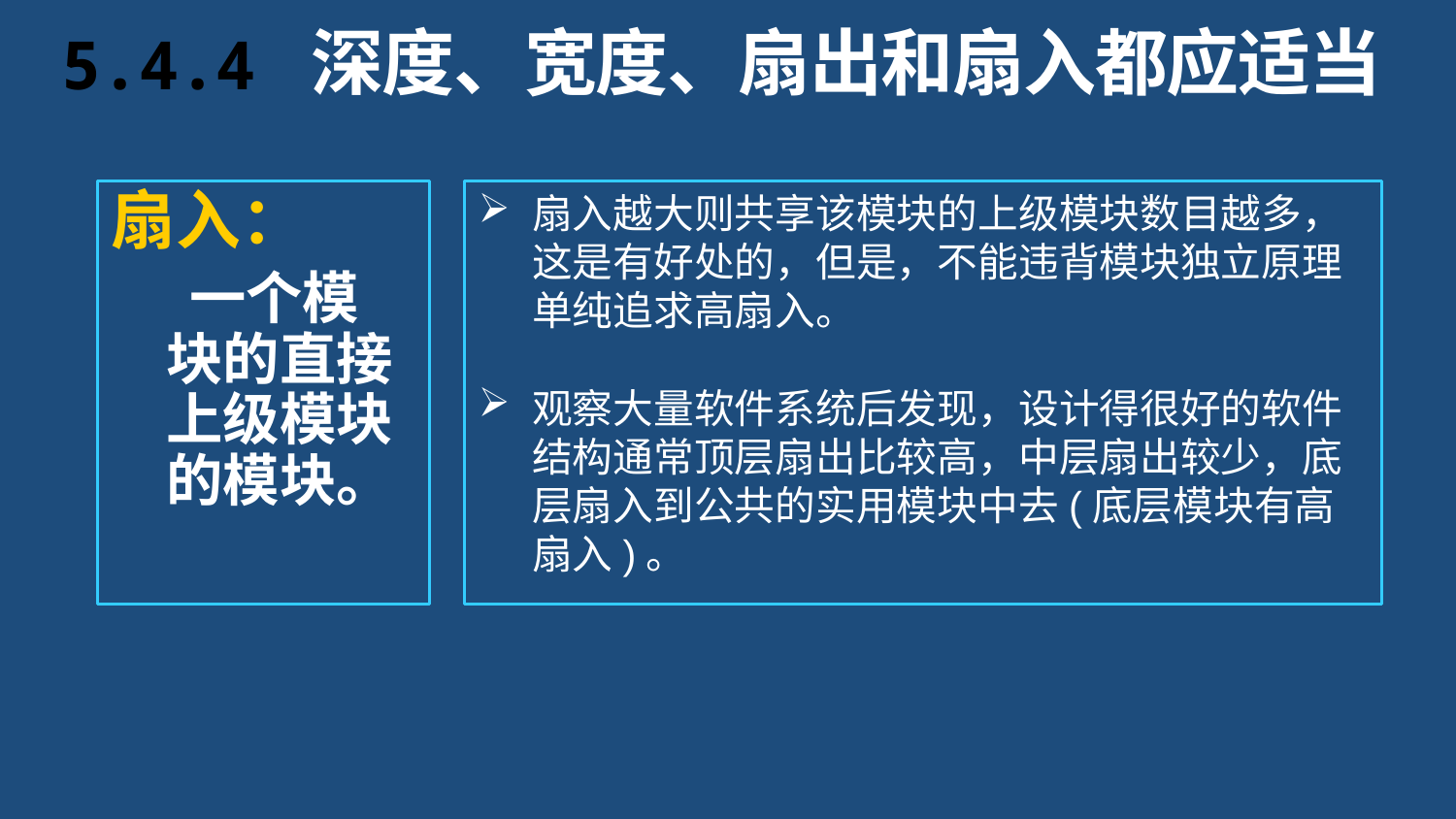

# 5.4.4 深度、宽度、扇出和扇入都应适当
扇入：
     一个模块的直接上级模块的模块。
扇入越大则共享该模块的上级模块数目越多，这是有好处的，但是，不能违背模块独立原理单纯追求高扇入。

观察大量软件系统后发现，设计得很好的软件结构通常顶层扇出比较高，中层扇出较少，底层扇入到公共的实用模块中去(底层模块有高扇入)。